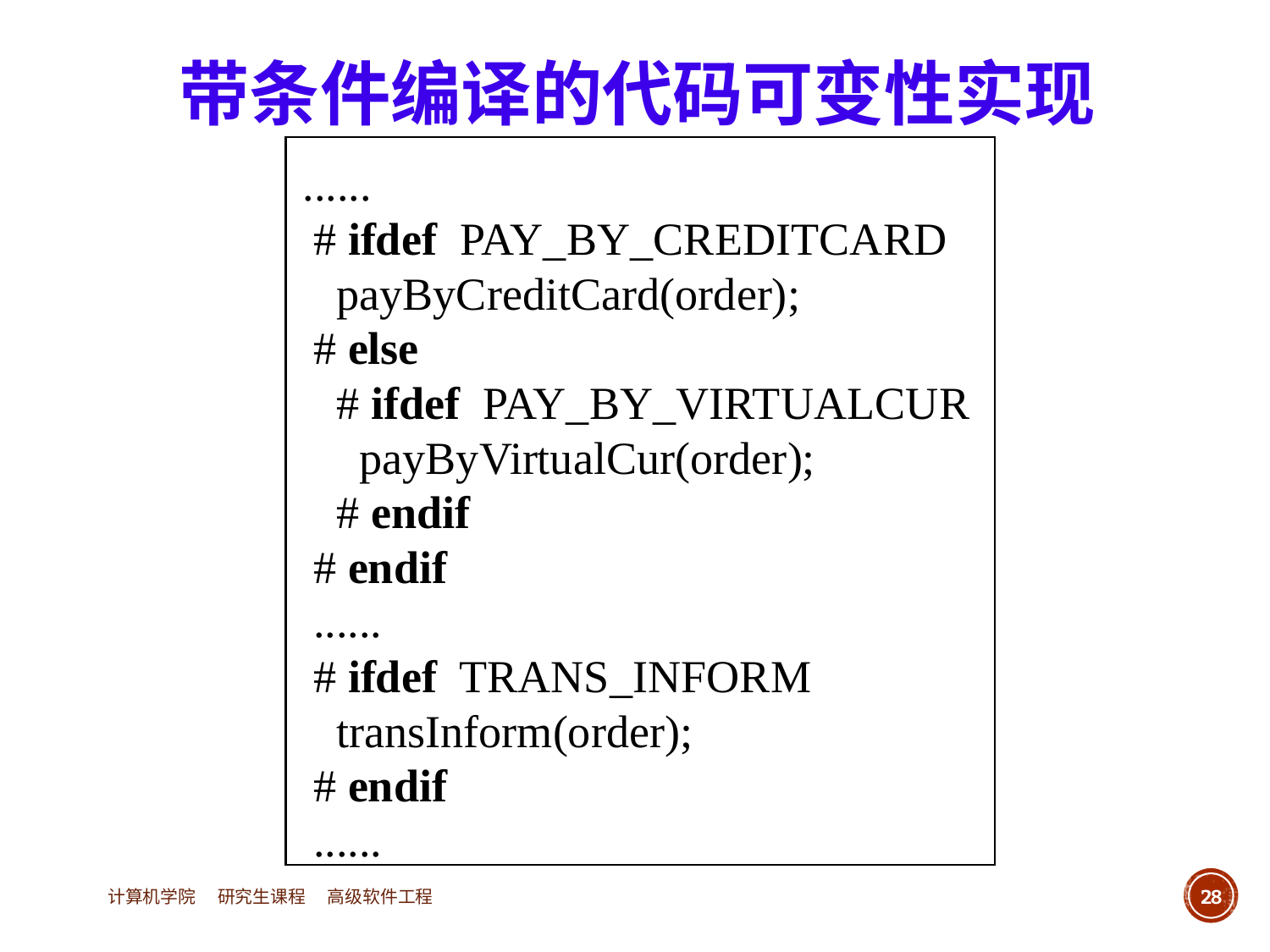

带条件编译的代码可变性实现

	......
		# ifdef  PAY_BY_CREDITCARD
				payByCreditCard(order);
		# else
				# ifdef  PAY_BY_VIRTUALCUR
					payByVirtualCur(order);
				# endif
		# endif
		......
		# ifdef  TRANS_INFORM
				transInform(order);
		# endif
		......

计算机学院    研究生课程    高级软件工程
28